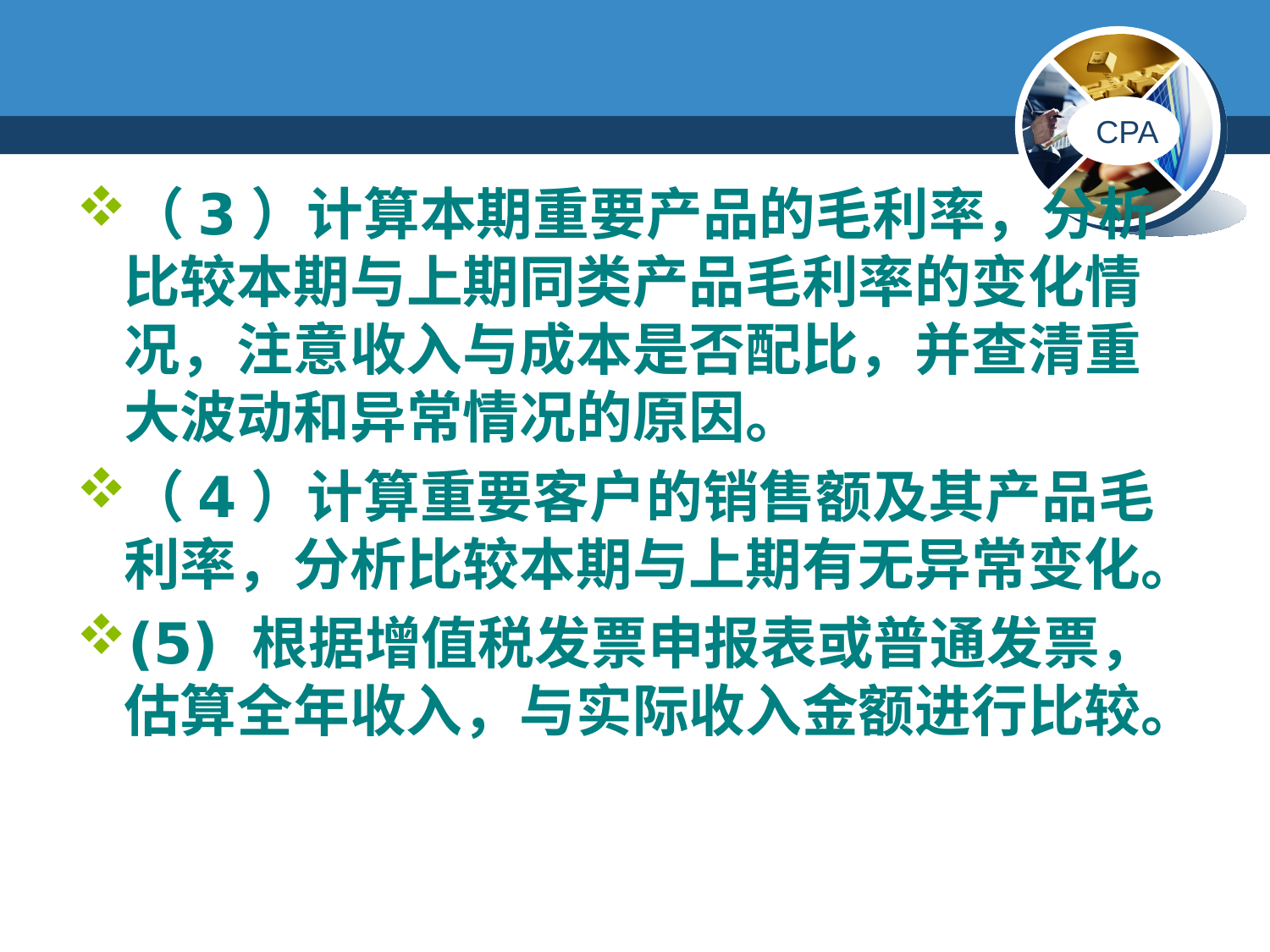

#
（3）计算本期重要产品的毛利率，分析比较本期与上期同类产品毛利率的变化情况，注意收入与成本是否配比，并查清重大波动和异常情况的原因。
（4）计算重要客户的销售额及其产品毛利率，分析比较本期与上期有无异常变化。
(5) 根据增值税发票申报表或普通发票，估算全年收入，与实际收入金额进行比较。